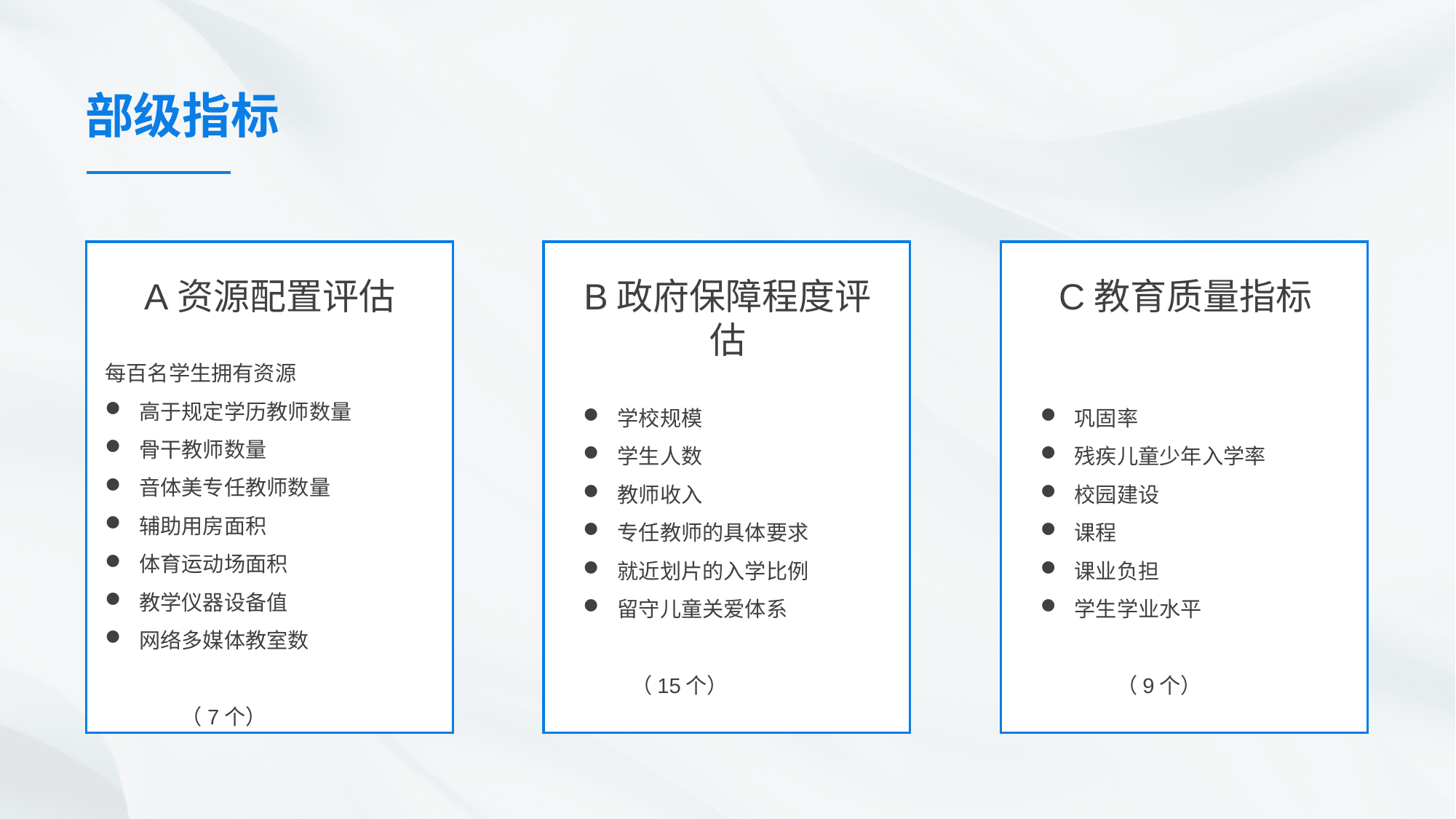

部级指标
A资源配置评估
B政府保障程度评估
C教育质量指标
每百名学生拥有资源
高于规定学历教师数量
骨干教师数量
音体美专任教师数量
辅助用房面积
体育运动场面积
教学仪器设备值
网络多媒体教室数

               （7个）
学校规模
学生人数
教师收入
专任教师的具体要求
就近划片的入学比例
留守儿童关爱体系

         （15个）

巩固率
残疾儿童少年入学率
校园建设
课程
课业负担
学生学业水平

               （9个）